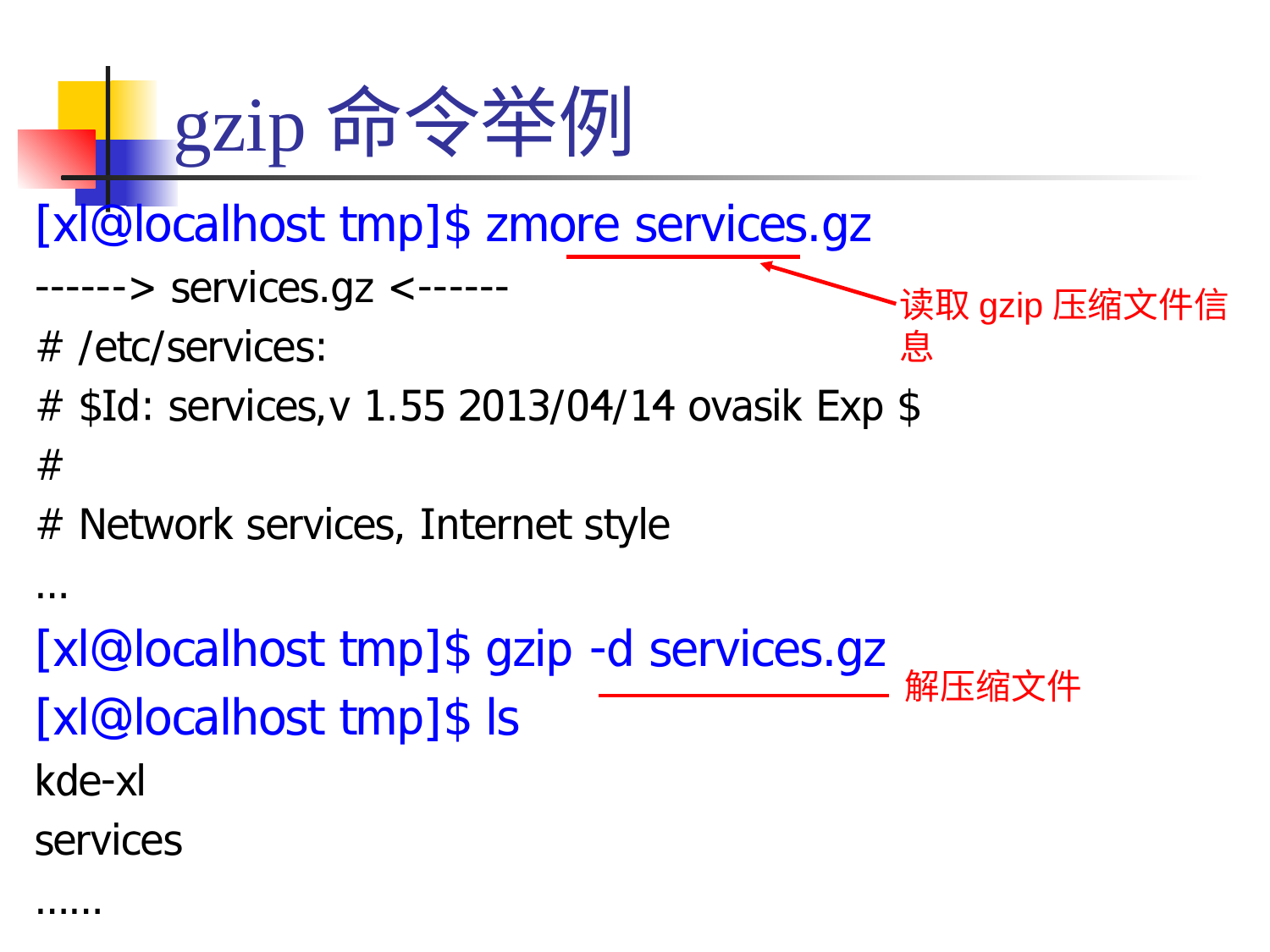

# gzip命令举例
[xl@localhost tmp]$ zmore services.gz
------> services.gz <------
# /etc/services:
# $Id: services,v 1.55 2013/04/14 ovasik Exp $
#
# Network services, Internet style
…
[xl@localhost tmp]$ gzip -d services.gz
[xl@localhost tmp]$ ls
kde-xl
services
……
读取gzip压缩文件信息
解压缩文件